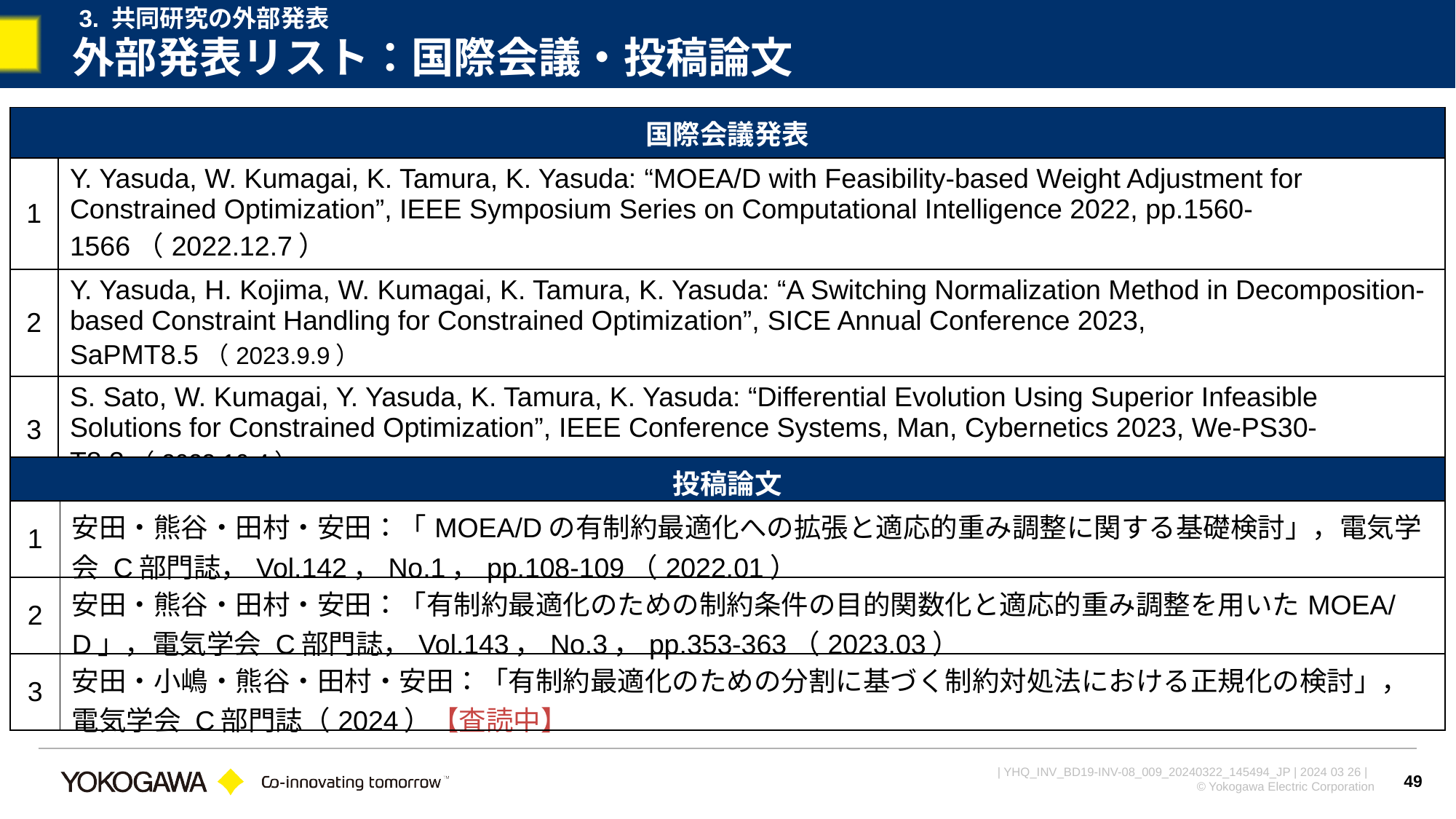

3. 共同研究の外部発表
# 外部発表リスト：国際会議・投稿論文
| 国際会議発表 |  |
| --- | --- |
| 1 | Y. Yasuda, W. Kumagai, K. Tamura, K. Yasuda: “MOEA/D with Feasibility-based Weight Adjustment for Constrained Optimization”, IEEE Symposium Series on Computational Intelligence 2022, pp.1560-1566（2022.12.7） |
| 2 | Y. Yasuda, H. Kojima, W. Kumagai, K. Tamura, K. Yasuda: “A Switching Normalization Method in Decomposition-based Constraint Handling for Constrained Optimization”, SICE Annual Conference 2023, SaPMT8.5（2023.9.9） |
| 3 | S. Sato, W. Kumagai, Y. Yasuda, K. Tamura, K. Yasuda: “Differential Evolution Using Superior Infeasible Solutions for Constrained Optimization”, IEEE Conference Systems, Man, Cybernetics 2023, We-PS30-T8.3（2023.10.4） |
| 投稿論文 |  |
| --- | --- |
| 1 | 安田・熊谷・田村・安田：「MOEA/Dの有制約最適化への拡張と適応的重み調整に関する基礎検討」，電気学会 C部門誌，Vol.142，No.1，pp.108-109（2022.01） |
| 2 | 安田・熊谷・田村・安田：「有制約最適化のための制約条件の目的関数化と適応的重み調整を用いたMOEA/D」，電気学会 C部門誌，Vol.143，No.3，pp.353-363（2023.03） |
| 3 | 安田・小嶋・熊谷・田村・安田：「有制約最適化のための分割に基づく制約対処法における正規化の検討」，電気学会 C部門誌（2024）【査読中】 |
49